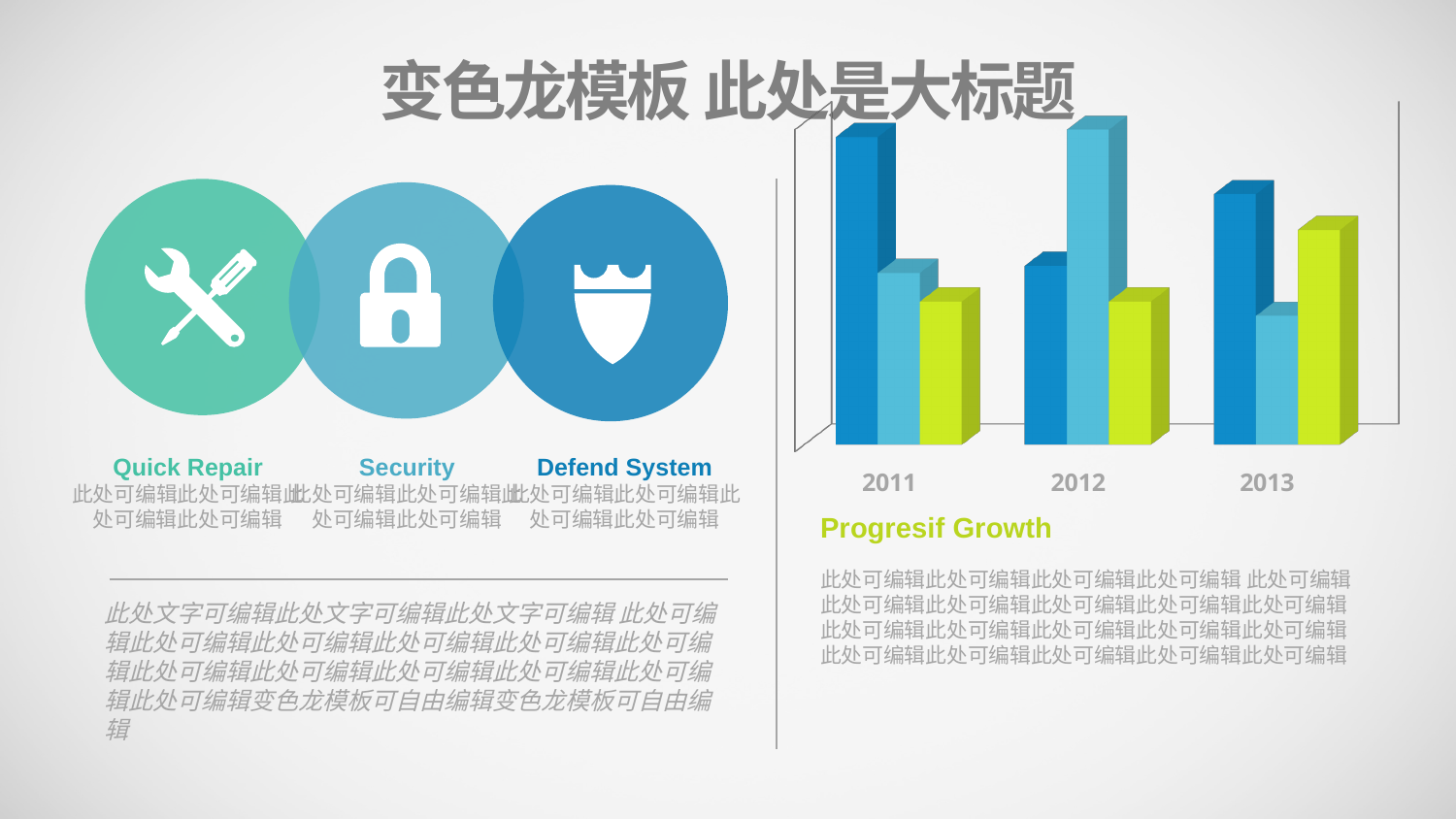

变色龙模板 此处是大标题

[unsupported chart]

Quick Repair
此处可编辑此处可编辑此处可编辑此处可编辑
Security
此处可编辑此处可编辑此处可编辑此处可编辑
Defend System
此处可编辑此处可编辑此处可编辑此处可编辑
Progresif Growth

此处可编辑此处可编辑此处可编辑此处可编辑 此处可编辑此处可编辑此处可编辑此处可编辑此处可编辑此处可编辑此处可编辑此处可编辑此处可编辑此处可编辑此处可编辑此处可编辑此处可编辑此处可编辑此处可编辑此处可编辑
此处文字可编辑此处文字可编辑此处文字可编辑 此处可编辑此处可编辑此处可编辑此处可编辑此处可编辑此处可编辑此处可编辑此处可编辑此处可编辑此处可编辑此处可编辑此处可编辑变色龙模板可自由编辑变色龙模板可自由编辑